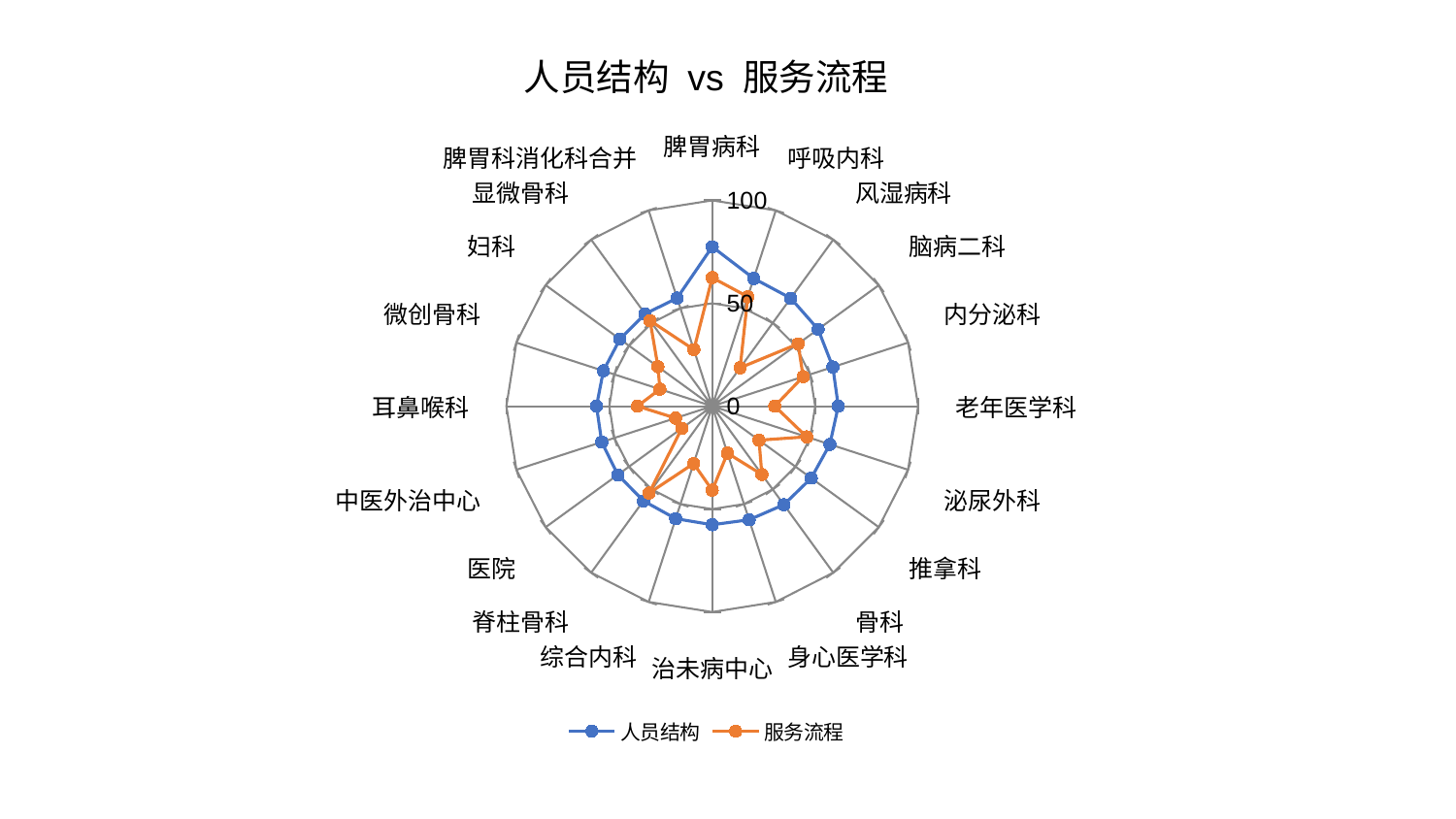

### Chart: 人员结构 vs 服务流程

| Category | 人员结构 | 服务流程 |
|---|---|---|
| 脾胃病科 | 77.46328253721036 | 62.46125726602688 |
| 呼吸内科 | 65.25144232049696 | 55.91426322802941 |
| 风湿病科 | 64.8673461326679 | 23.10067921370326 |
| 脑病二科 | 63.57143748218535 | 51.57125132398625 |
| 内分泌科 | 61.612689459017616 | 46.44446982790351 |
| 老年医学科 | 61.233123093266435 | 30.3783207646282 |
| 泌尿外科 | 60.080514166675826 | 48.238082659076866 |
| 推拿科 | 59.451526733401245 | 28.094241232217463 |
| 骨科 | 59.17044824899634 | 41.04593771989096 |
| 身心医学科 | 58.04216328679877 | 24.015127054479514 |
| 治未病中心 | 57.624983258916174 | 40.8197874147079 |
| 综合内科 | 57.48295082048337 | 29.34727872927114 |
| 脊柱骨科 | 56.8677690446413 | 52.23364088092993 |
| 医院 | 56.70336992574875 | 18.223221214220775 |
| 中医外治中心 | 56.44179545626242 | 18.770388837343308 |
| 耳鼻喉科 | 56.208842106741784 | 36.323991676464814 |
| 微创骨科 | 55.60411228853651 | 26.751087315267302 |
| 妇科 | 55.44203059341581 | 32.61843241130894 |
| 显微骨科 | 55.42880950543406 | 51.399615284820044 |
| 脾胃科消化科合并 | 55.23761128489996 | 28.90954579989486 |
53